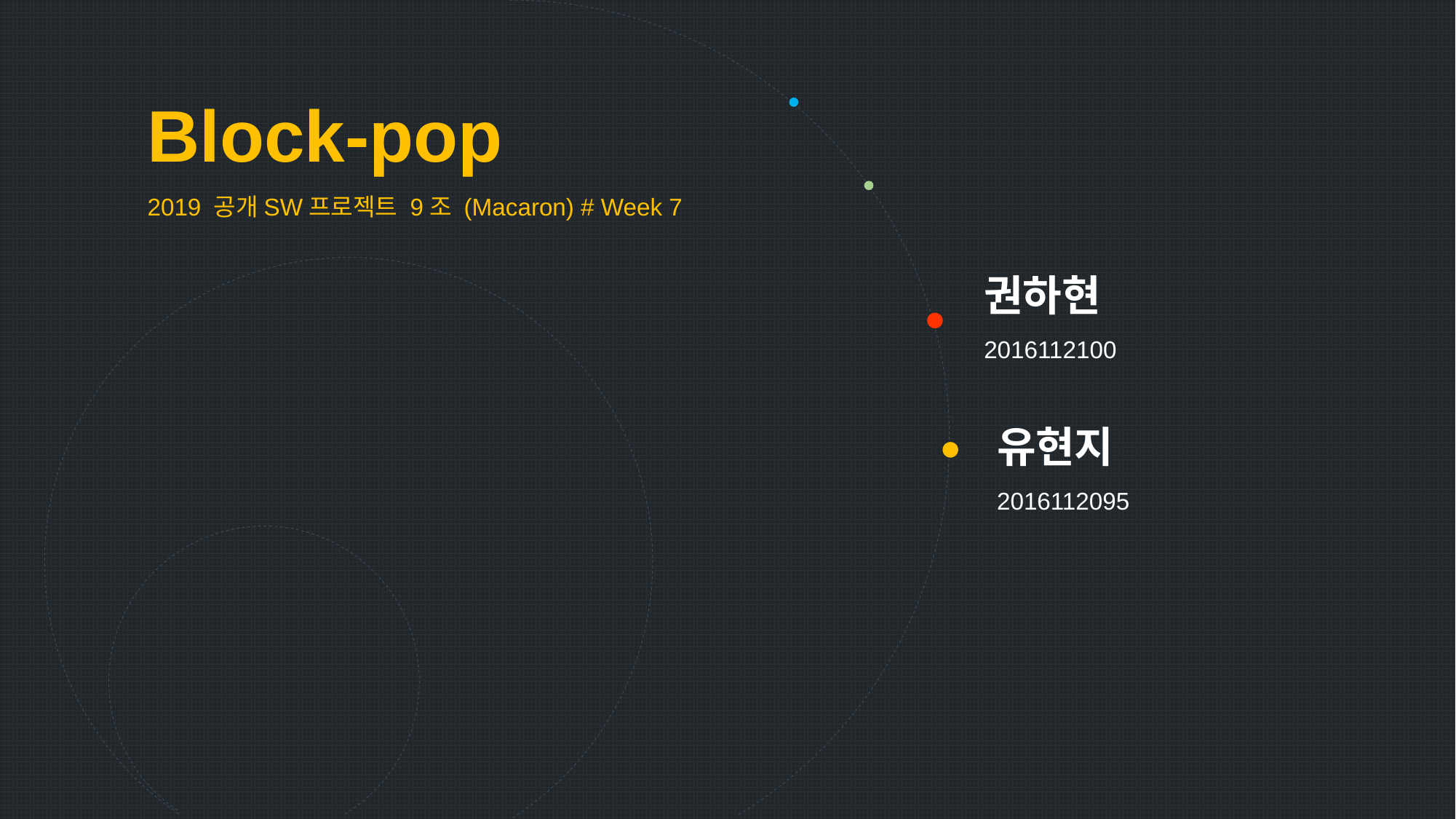

Block-pop
2019 공개SW프로젝트 9조 (Macaron) # Week 7
권하현
2016112100
유현지
2016112095